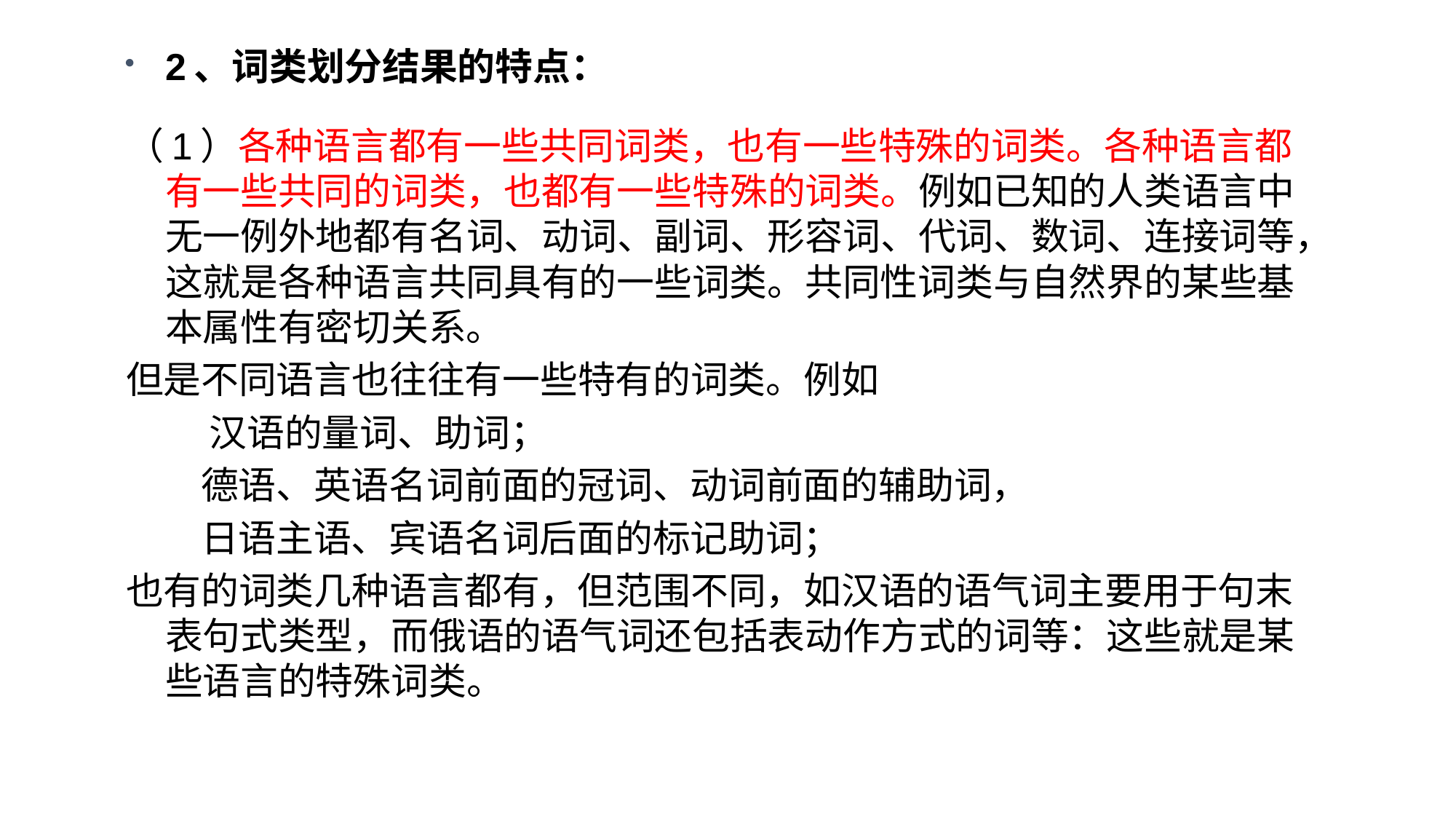

2、词类划分结果的特点：

（1）各种语言都有一些共同词类，也有一些特殊的词类。各种语言都有一些共同的词类，也都有一些特殊的词类。例如已知的人类语言中无一例外地都有名词、动词、副词、形容词、代词、数词、连接词等，这就是各种语言共同具有的一些词类。共同性词类与自然界的某些基本属性有密切关系。
但是不同语言也往往有一些特有的词类。例如
         汉语的量词、助词；
        德语、英语名词前面的冠词、动词前面的辅助词，
        日语主语、宾语名词后面的标记助词；
也有的词类几种语言都有，但范围不同，如汉语的语气词主要用于句末表句式类型，而俄语的语气词还包括表动作方式的词等：这些就是某些语言的特殊词类。